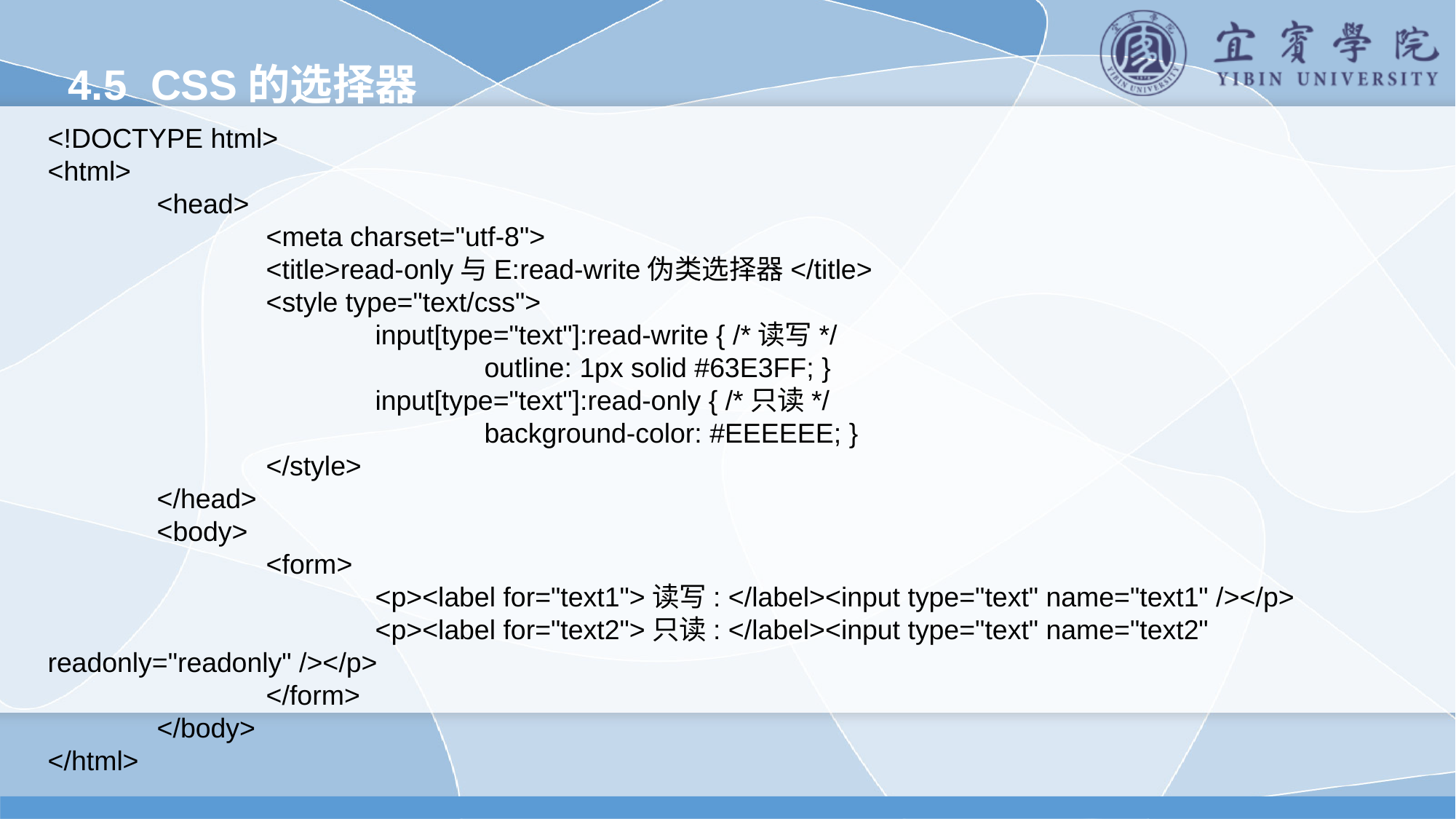

4.5  CSS的选择器
<!DOCTYPE html>
<html>
	<head>
		<meta charset="utf-8">
		<title>read-only与E:read-write伪类选择器</title>
		<style type="text/css">
			input[type="text"]:read-write { /*读写*/
				outline: 1px solid #63E3FF; }
			input[type="text"]:read-only { /*只读*/
				background-color: #EEEEEE; }
		</style>
	</head>
	<body>
		<form>
			<p><label for="text1">读写: </label><input type="text" name="text1" /></p>
			<p><label for="text2">只读: </label><input type="text" name="text2" readonly="readonly" /></p>
		</form>
	</body>
</html>